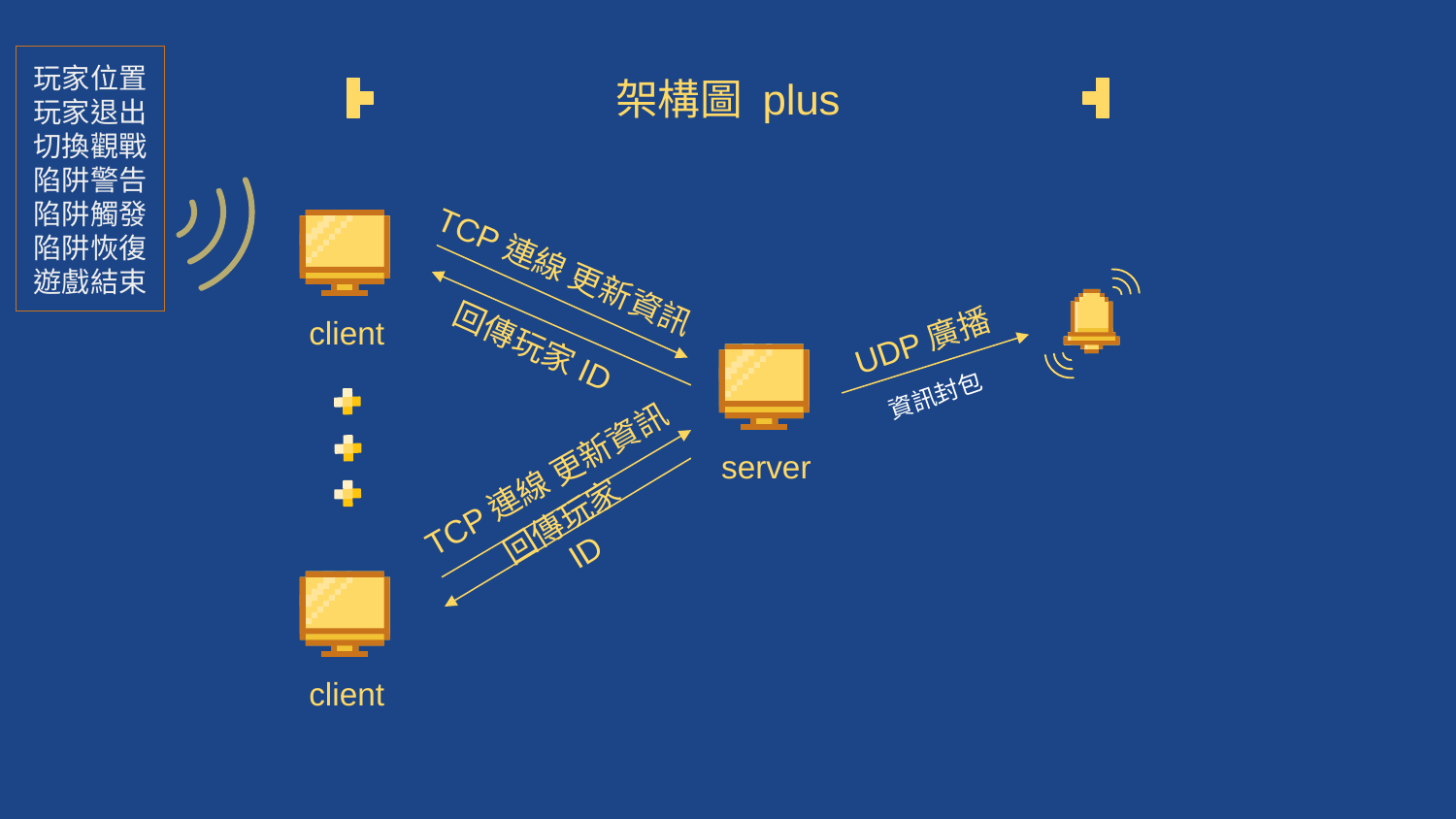

玩家位置
玩家退出
切換觀戰
陷阱警告
陷阱觸發
陷阱恢復
遊戲結束
# 架構圖 plus

TCP連線 更新資訊

client
UDP廣播
回傳玩家ID

資訊封包

server
TCP連線 更新資訊

回傳玩家ID

client